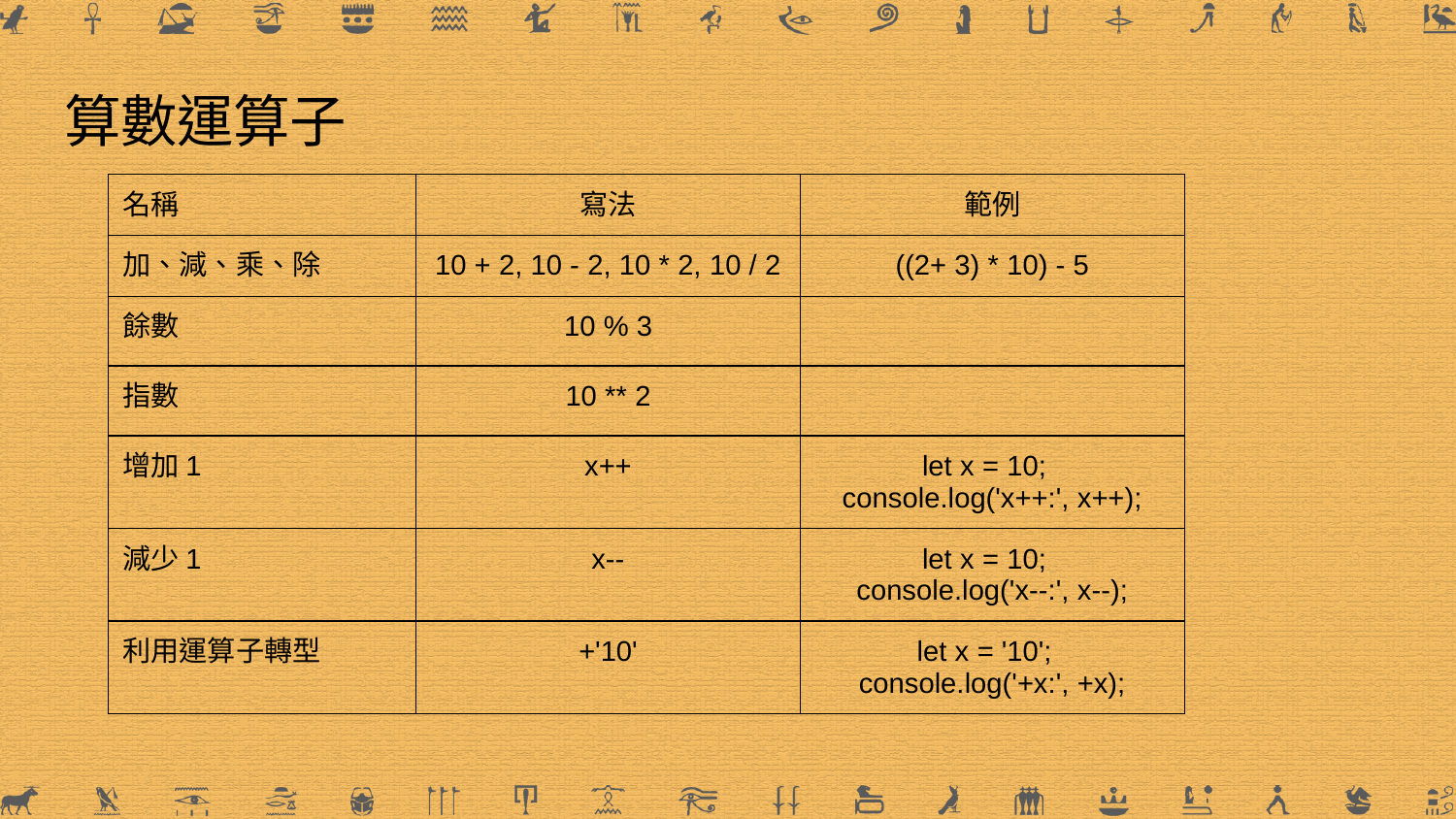

# 算數運算子
| 名稱 | 寫法 | 範例 |
| --- | --- | --- |
| 加、減、乘、除 | 10 + 2, 10 - 2, 10 \* 2, 10 / 2 | ((2+ 3) \* 10) - 5 |
| 餘數 | 10 % 3 |  |
| 指數 | 10 \*\* 2 |  |
| 增加1 | x++ | let x = 10; console.log('x++:', x++); |
| 減少1 | x-- | let x = 10; console.log('x--:', x--); |
| 利用運算子轉型 | +'10' | let x = '10'; console.log('+x:', +x); |